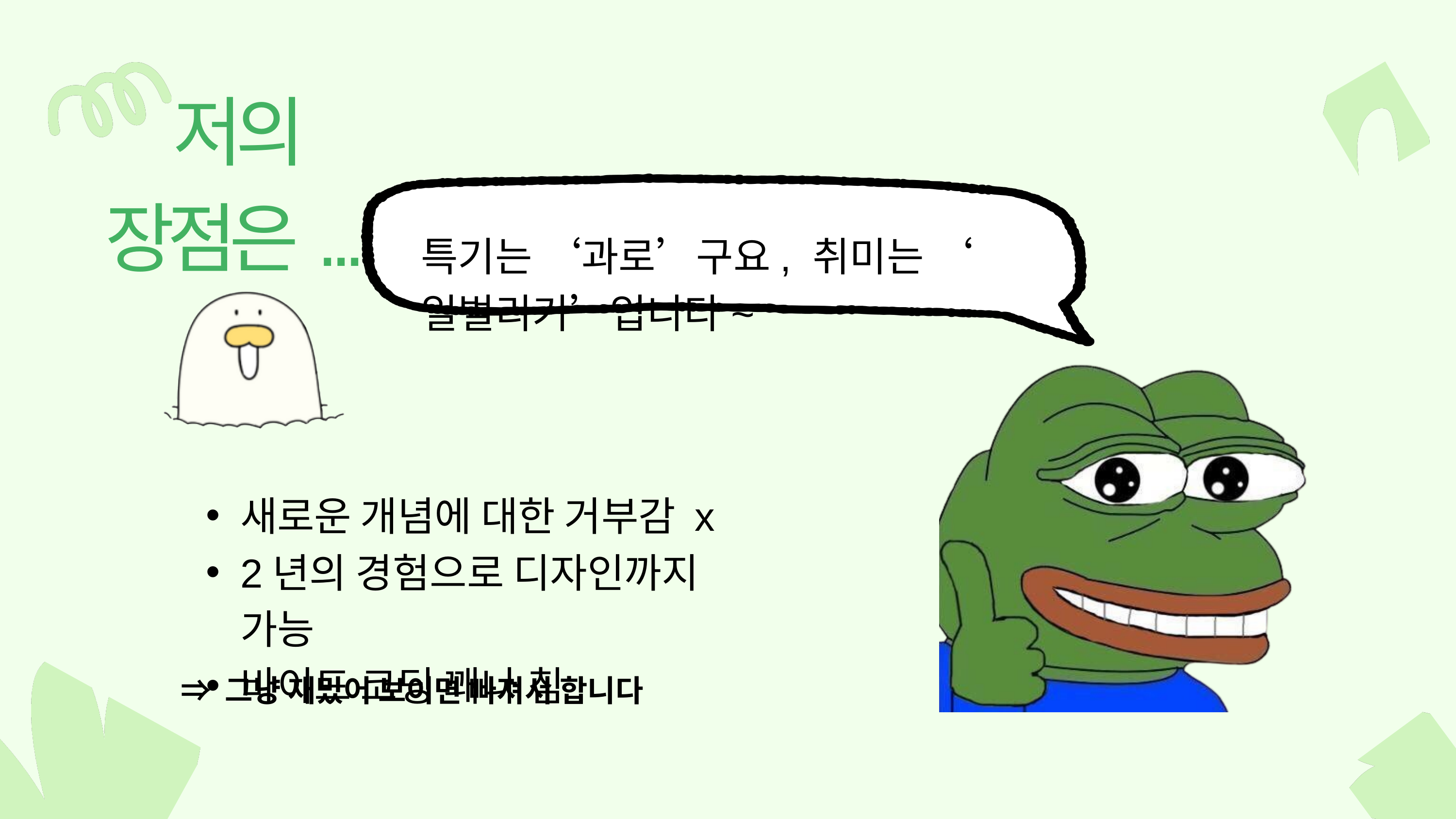

저의 장점은...

특기는 ‘과로’구요, 취미는 ‘일벌리기’입니다~

새로운 개념에 대한 거부감 x
2년의 경험으로 디자인까지 가능
바이드 코딩 꽤나 침
⇒ 그냥 재밌어 보이면 빠져서 합니다